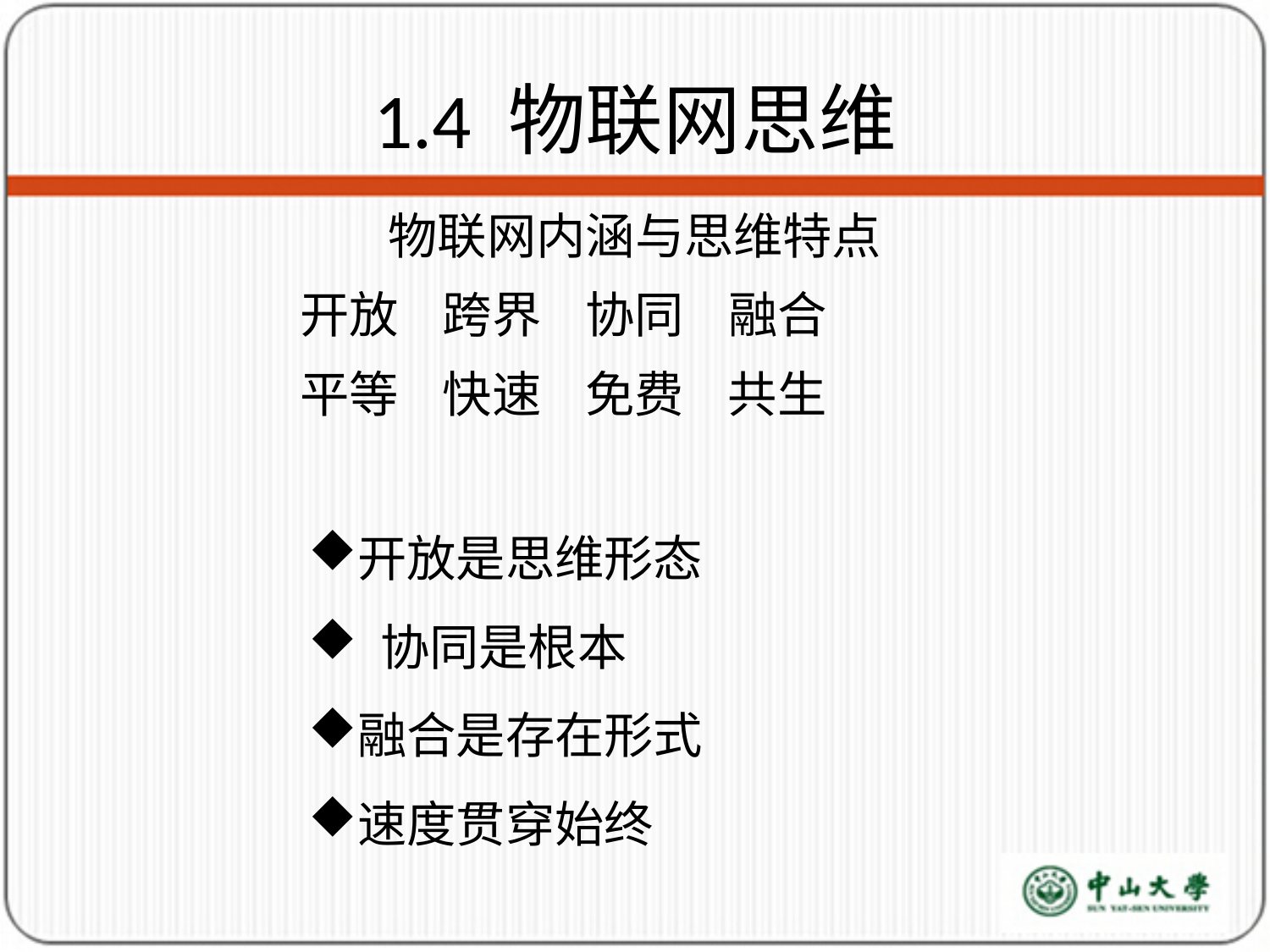

# 1.4 物联网思维
物联网内涵与思维特点
开放    跨界    协同    融合
平等    快速    免费    共生
开放是思维形态
 协同是根本
融合是存在形式
速度贯穿始终